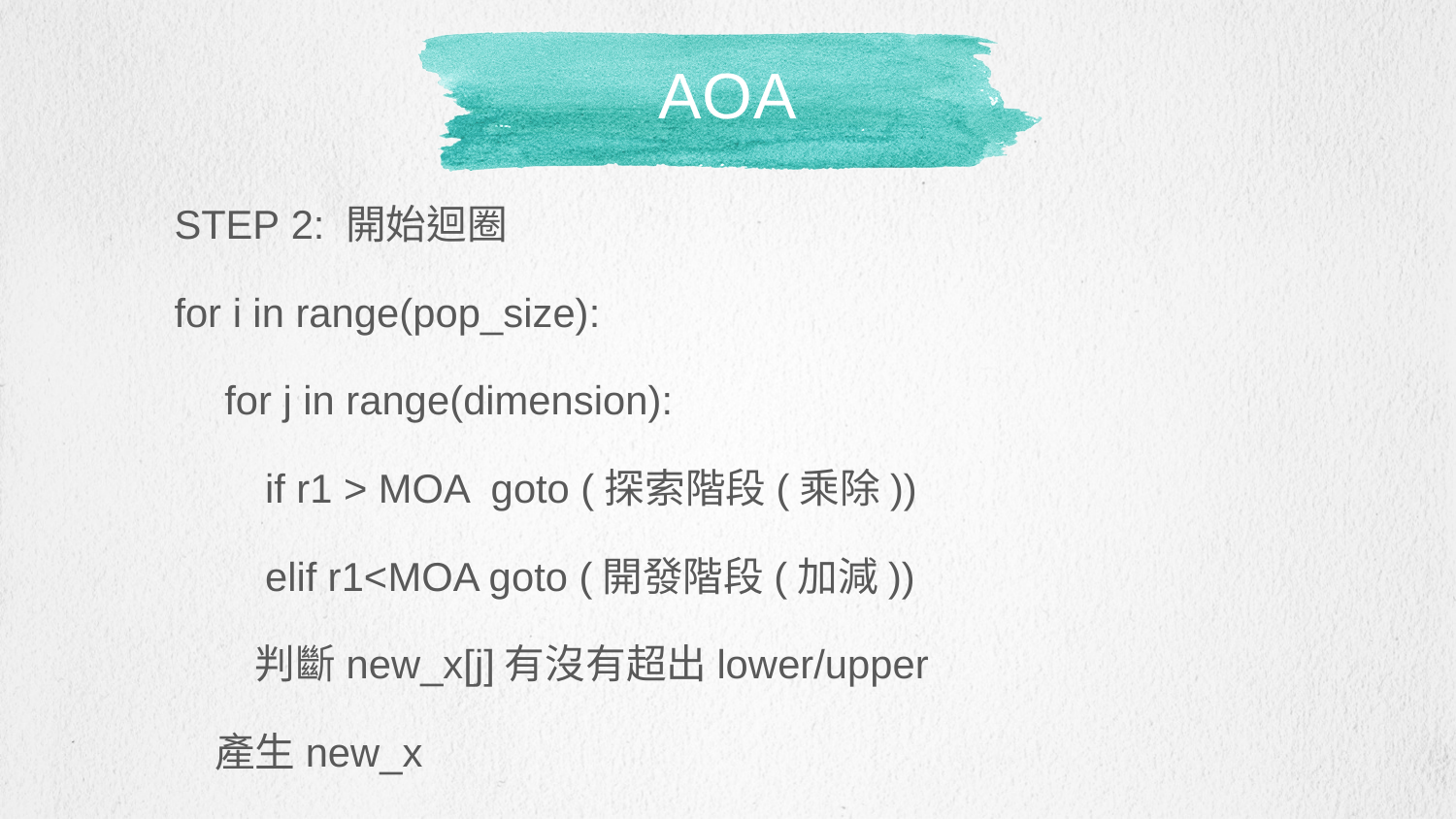

# AOA
STEP 2: 開始迴圈
for i in range(pop_size):
　for j in range(dimension):
　　if r1 > MOA  goto (探索階段(乘除))
　　elif r1<MOA goto (開發階段(加減))
　　判斷new_x[j]有沒有超出lower/upper
　產生new_x